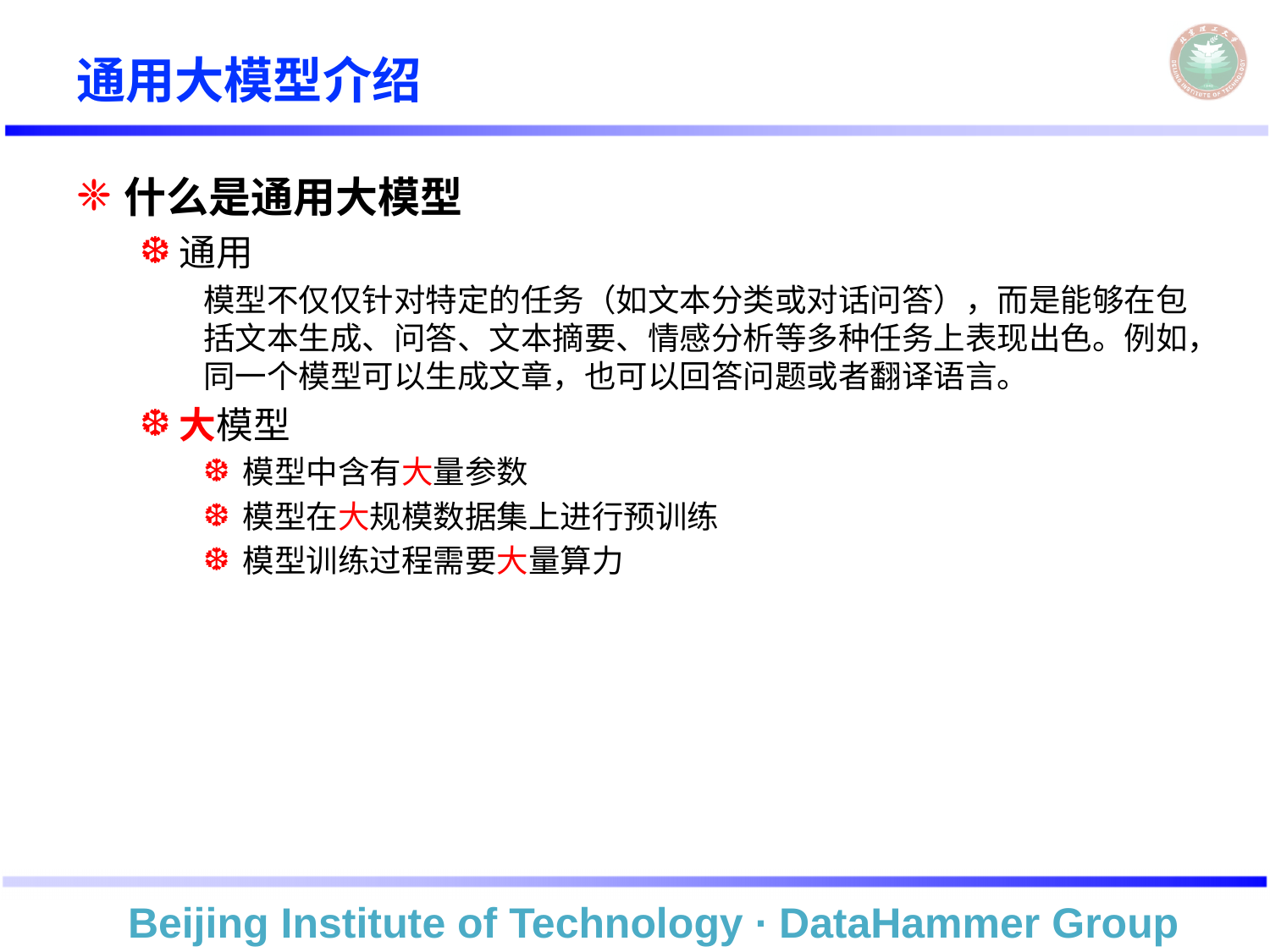

# 通用大模型介绍
什么是通用大模型
通用
模型不仅仅针对特定的任务（如文本分类或对话问答），而是能够在包括文本生成、问答、文本摘要、情感分析等多种任务上表现出色。例如，同一个模型可以生成文章，也可以回答问题或者翻译语言。
大模型
模型中含有大量参数
模型在大规模数据集上进行预训练
模型训练过程需要大量算力